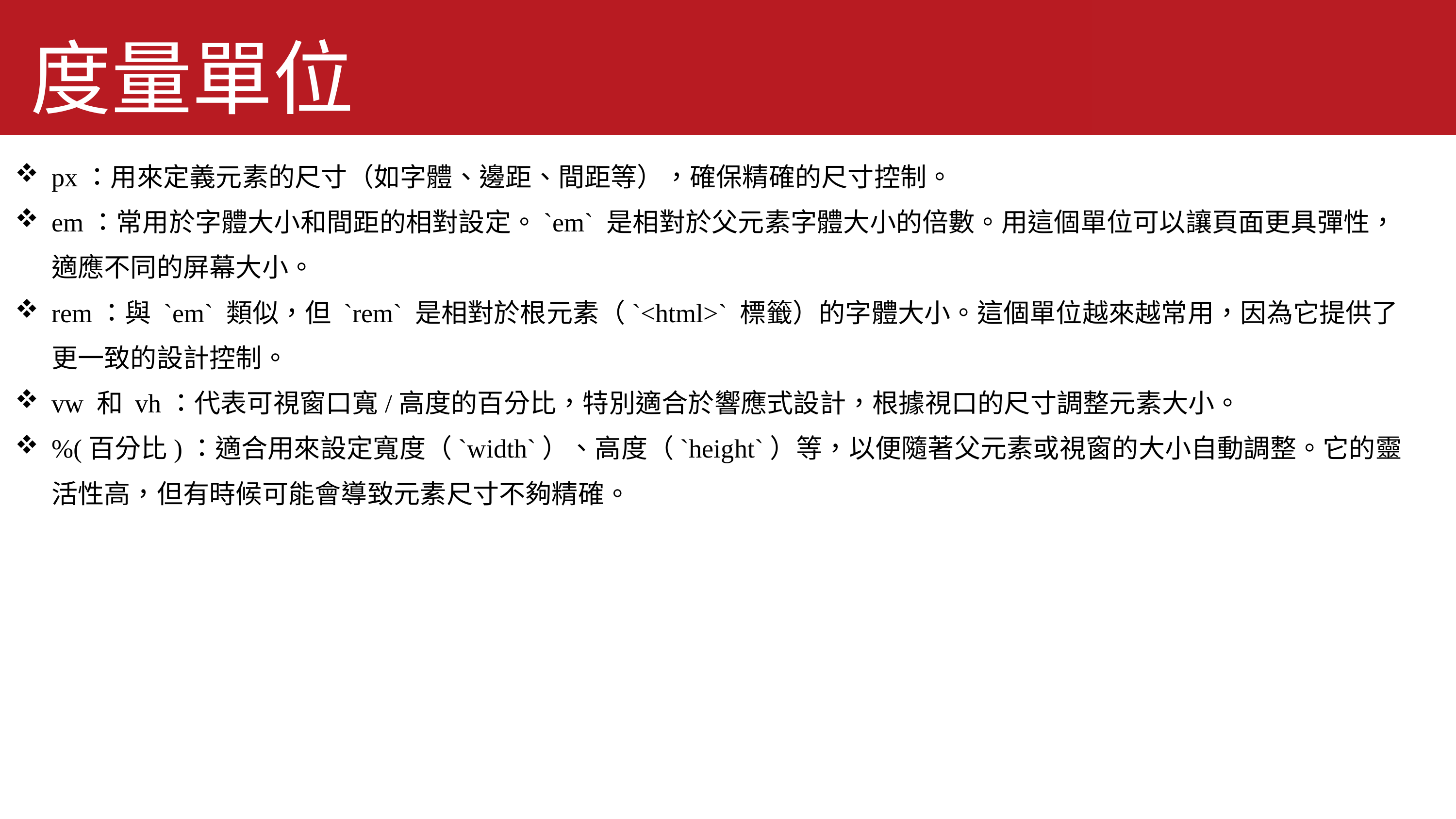

度量單位
px：用來定義元素的尺寸（如字體、邊距、間距等），確保精確的尺寸控制。
em：常用於字體大小和間距的相對設定。`em` 是相對於父元素字體大小的倍數。用這個單位可以讓頁面更具彈性，適應不同的屏幕大小。
rem：與 `em` 類似，但 `rem` 是相對於根元素（`<html>` 標籤）的字體大小。這個單位越來越常用，因為它提供了更一致的設計控制。
vw 和 vh：代表可視窗口寬/高度的百分比，特別適合於響應式設計，根據視口的尺寸調整元素大小。
%(百分比)：適合用來設定寬度（`width`）、高度（`height`）等，以便隨著父元素或視窗的大小自動調整。它的靈活性高，但有時候可能會導致元素尺寸不夠精確。